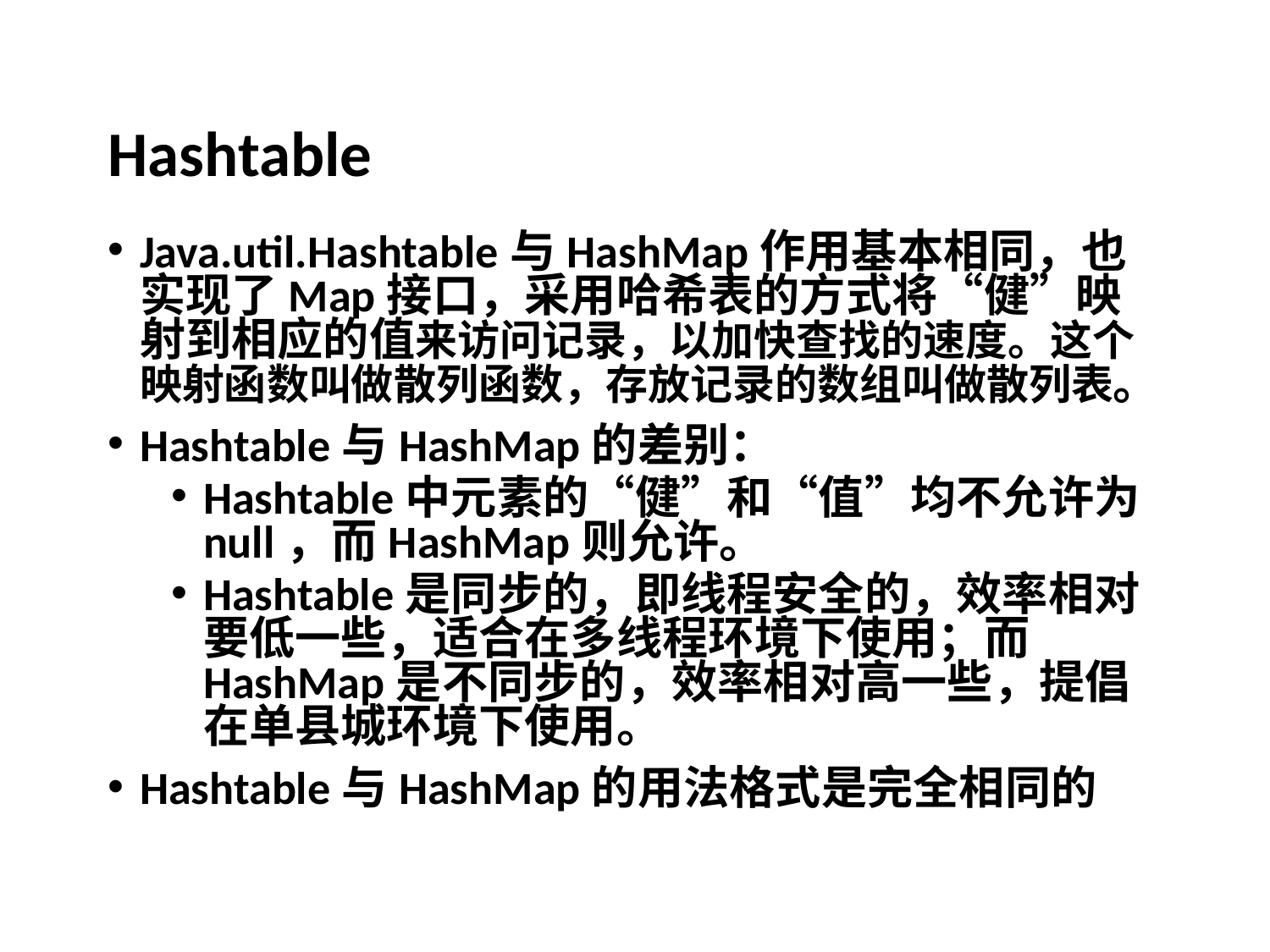

# Hashtable
Java.util.Hashtable与HashMap作用基本相同，也实现了Map接口，采用哈希表的方式将“健”映射到相应的值来访问记录，以加快查找的速度。这个映射函数叫做散列函数，存放记录的数组叫做散列表。
Hashtable与HashMap的差别：
Hashtable中元素的“健”和“值”均不允许为null，而HashMap则允许。
Hashtable是同步的，即线程安全的，效率相对要低一些，适合在多线程环境下使用；而HashMap是不同步的，效率相对高一些，提倡在单县城环境下使用。
Hashtable与HashMap的用法格式是完全相同的